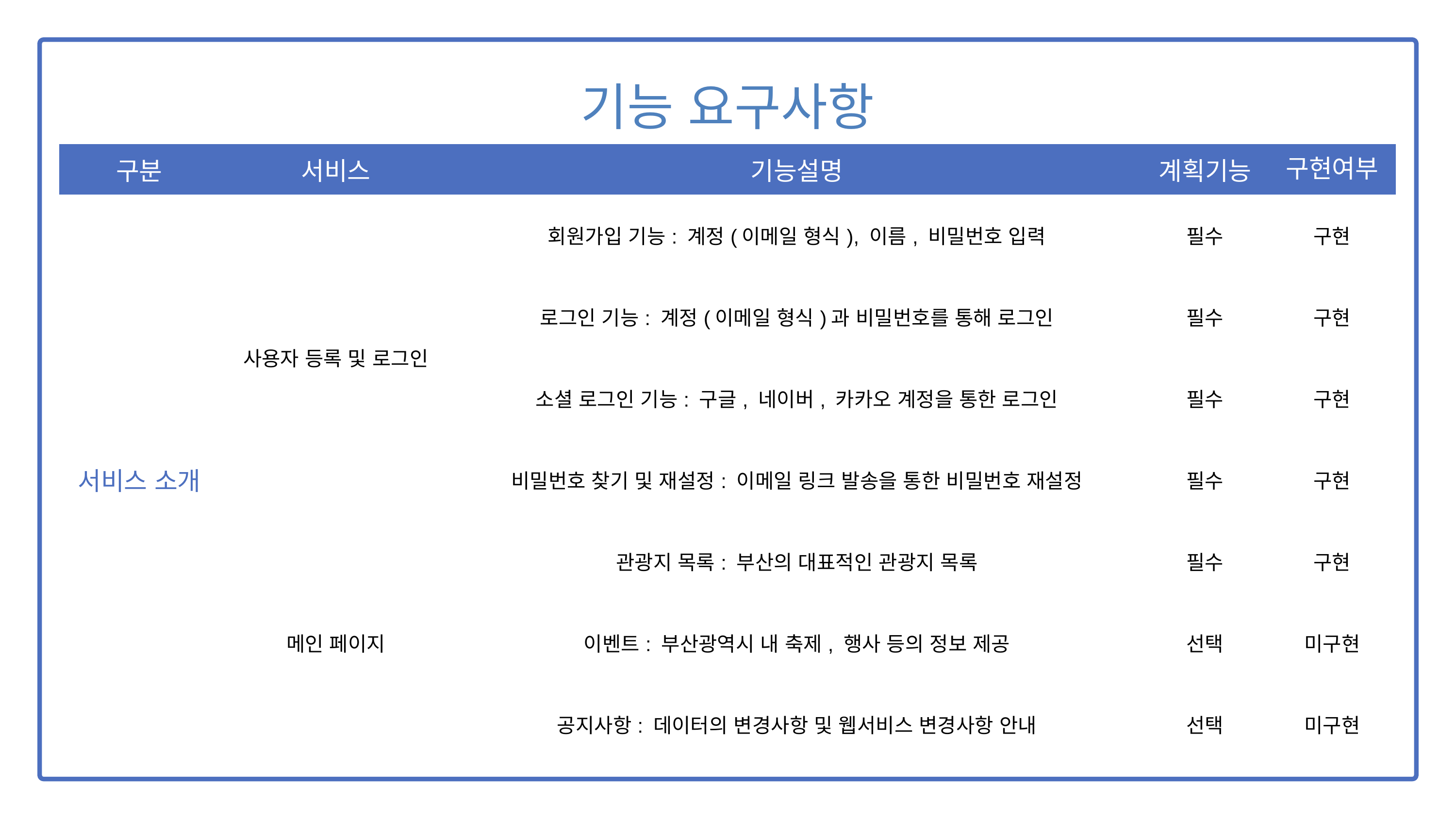

| 기능 요구사항 |  |  |  |  |
| --- | --- | --- | --- | --- |
| 구분 | 서비스 | 기능설명 | 계획기능 | 구현여부 |
| 서비스 소개 | 사용자 등록 및 로그인 | 회원가입 기능: 계정(이메일 형식), 이름, 비밀번호 입력 | 필수 | 구현 |
|  |  | 로그인 기능: 계정(이메일 형식)과 비밀번호를 통해 로그인 | 필수 | 구현 |
|  |  | 소셜 로그인 기능: 구글, 네이버, 카카오 계정을 통한 로그인 | 필수 | 구현 |
|  |  | 비밀번호 찾기 및 재설정: 이메일 링크 발송을 통한 비밀번호 재설정 | 필수 | 구현 |
|  | 메인 페이지 | 관광지 목록: 부산의 대표적인 관광지 목록 | 필수 | 구현 |
|  |  | 이벤트: 부산광역시 내 축제, 행사 등의 정보 제공 | 선택 | 미구현 |
|  |  | 공지사항: 데이터의 변경사항 및 웹서비스 변경사항 안내 | 선택 | 미구현 |